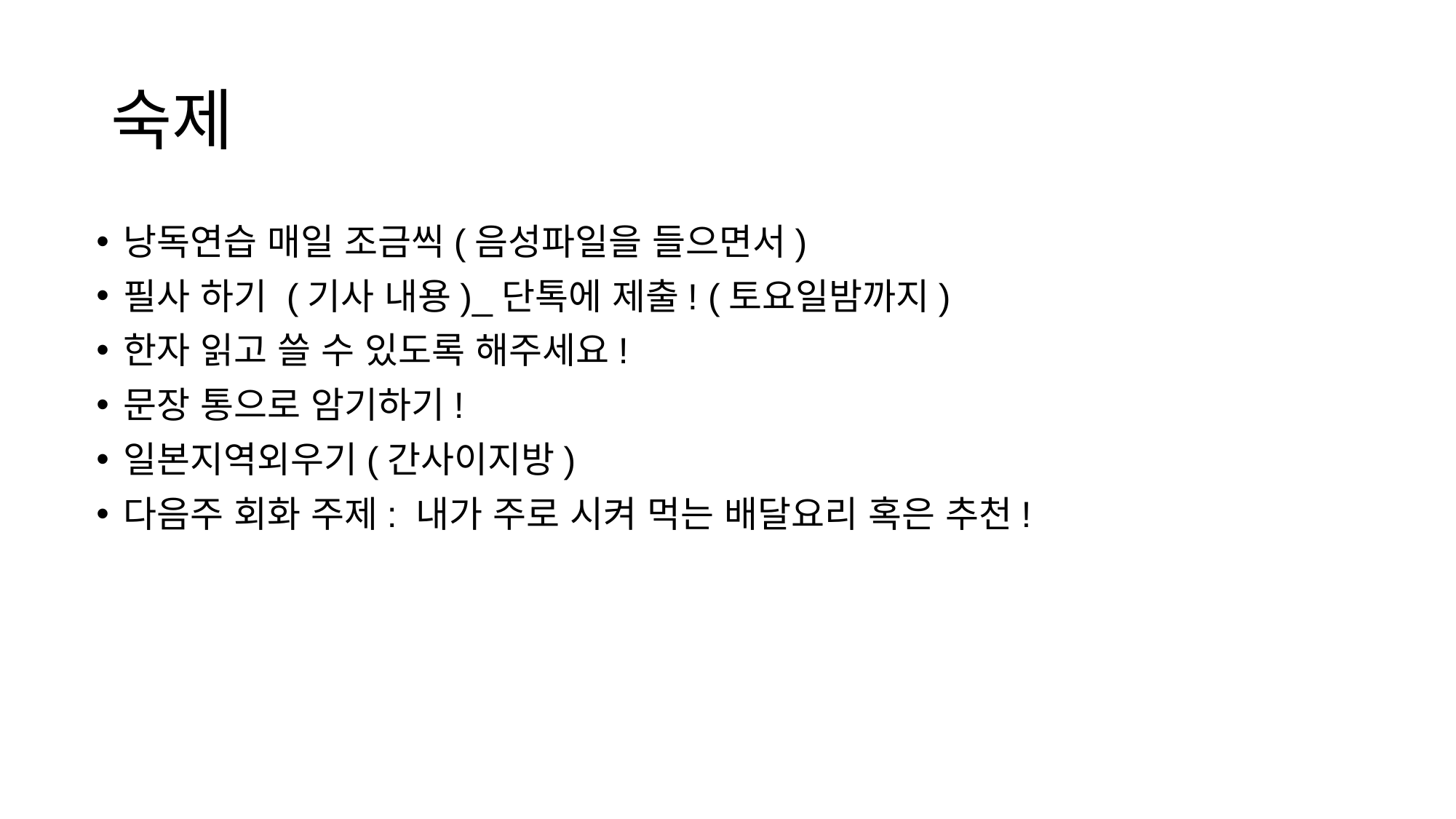

# 숙제
낭독연습 매일 조금씩(음성파일을 들으면서)
필사 하기 (기사 내용)_단톡에 제출! (토요일밤까지)
한자 읽고 쓸 수 있도록 해주세요!
문장 통으로 암기하기!
일본지역외우기(간사이지방)
다음주 회화 주제: 내가 주로 시켜 먹는 배달요리 혹은 추천!